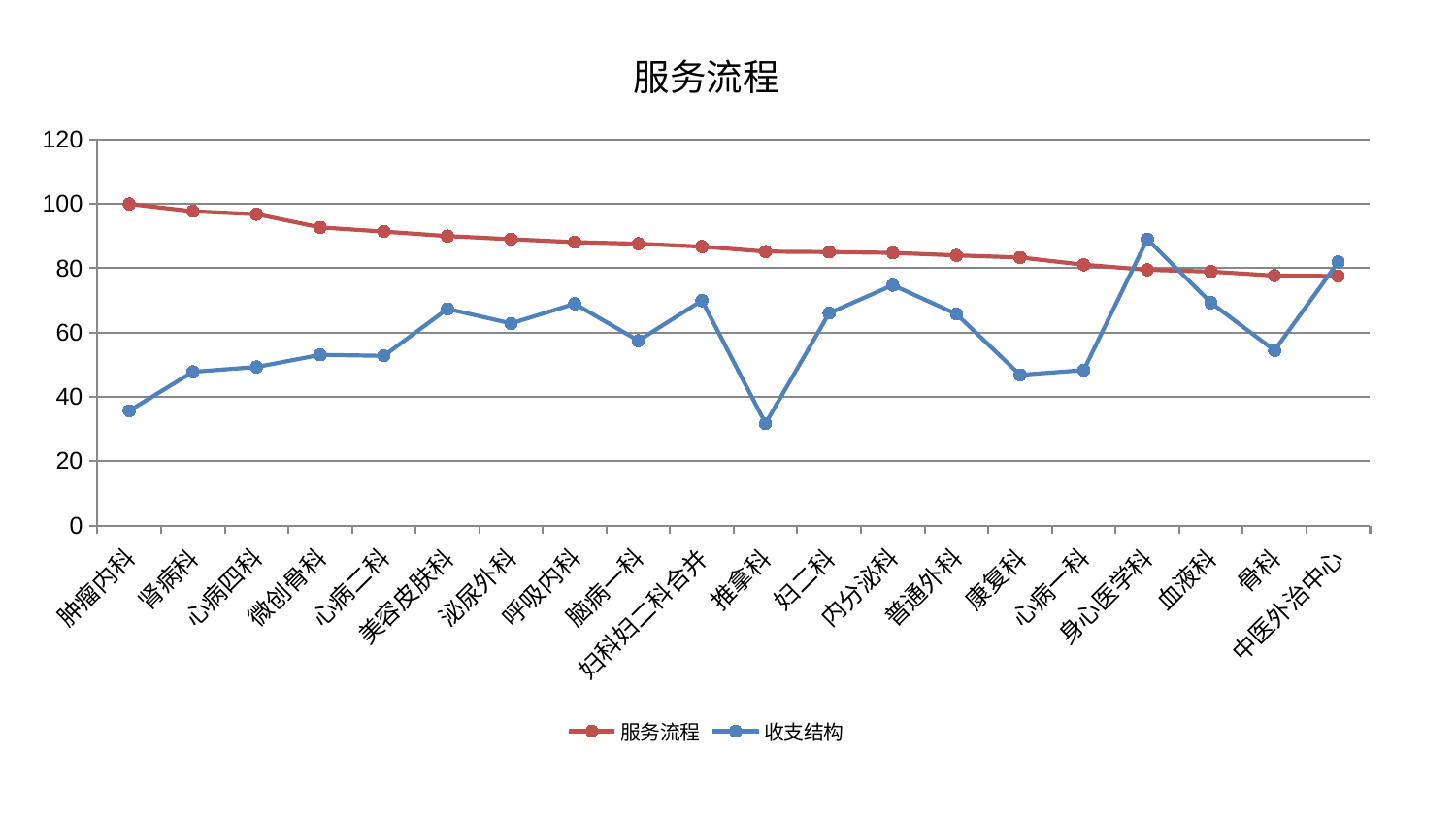

### Chart: 服务流程

| Category | 服务流程 | 收支结构 |
|---|---|---|
| 肿瘤内科 | 100.0 | 35.6649941062646 |
| 肾病科 | 97.71037262647859 | 47.79780391726713 |
| 心病四科 | 96.80821792773104 | 49.29891523765014 |
| 微创骨科 | 92.71633575707789 | 53.05827391269104 |
| 心病二科 | 91.40532083865473 | 52.75932361492173 |
| 美容皮肤科 | 90.014738109534 | 67.37414739469834 |
| 泌尿外科 | 89.03070443835263 | 62.838872733103706 |
| 呼吸内科 | 88.12164759825616 | 68.95915656631885 |
| 脑病一科 | 87.62246804787873 | 57.4982594411533 |
| 妇科妇二科合并 | 86.74752597643202 | 69.94952733310623 |
| 推拿科 | 85.18824778391769 | 31.702777928633918 |
| 妇二科 | 85.04196018010967 | 66.05870964290185 |
| 内分泌科 | 84.80155862109503 | 74.76655992100592 |
| 普通外科 | 84.0073141568234 | 65.75739567229171 |
| 康复科 | 83.35664080358428 | 46.841285577497636 |
| 心病一科 | 81.10938076100733 | 48.31845774644422 |
| 身心医学科 | 79.53068685782358 | 89.04071275067695 |
| 血液科 | 78.97117854817631 | 69.27813164073612 |
| 骨科 | 77.72107845879428 | 54.45195812233643 |
| 中医外治中心 | 77.58457088728358 | 81.95772027032227 |
259